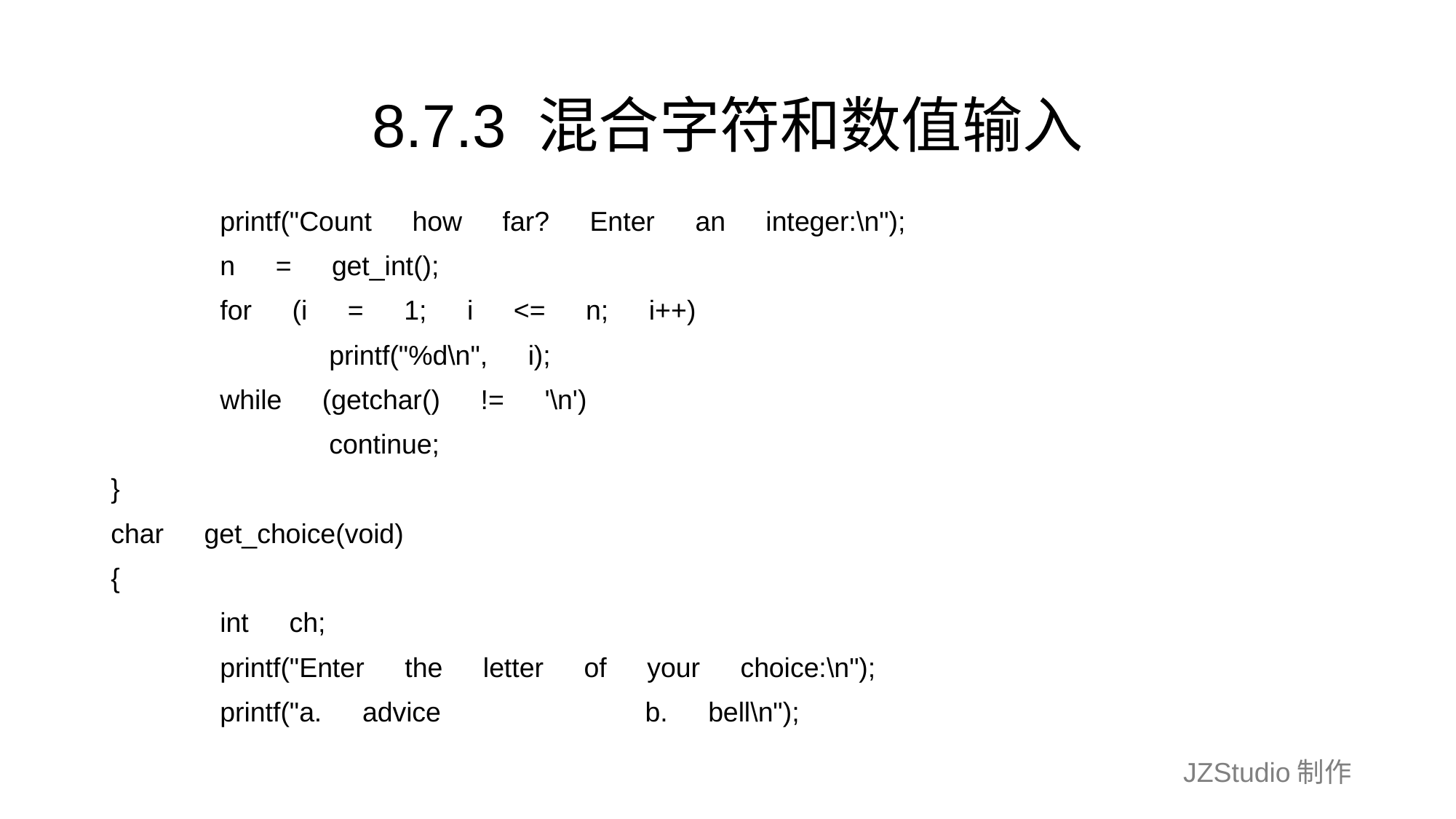

# 8.7.3 混合字符和数值输入
	printf("Count　how　far?　Enter　an　integer:\n");
	n　=　get_int();
	for　(i　=　1;　i　<=　n;　i++)
		printf("%d\n",　i);
	while　(getchar()　!=　'\n')
		continue;
}
char　get_choice(void)
{
	int　ch;
	printf("Enter　the　letter　of　your　choice:\n");
	printf("a.　advice　　　　　　　b.　bell\n");